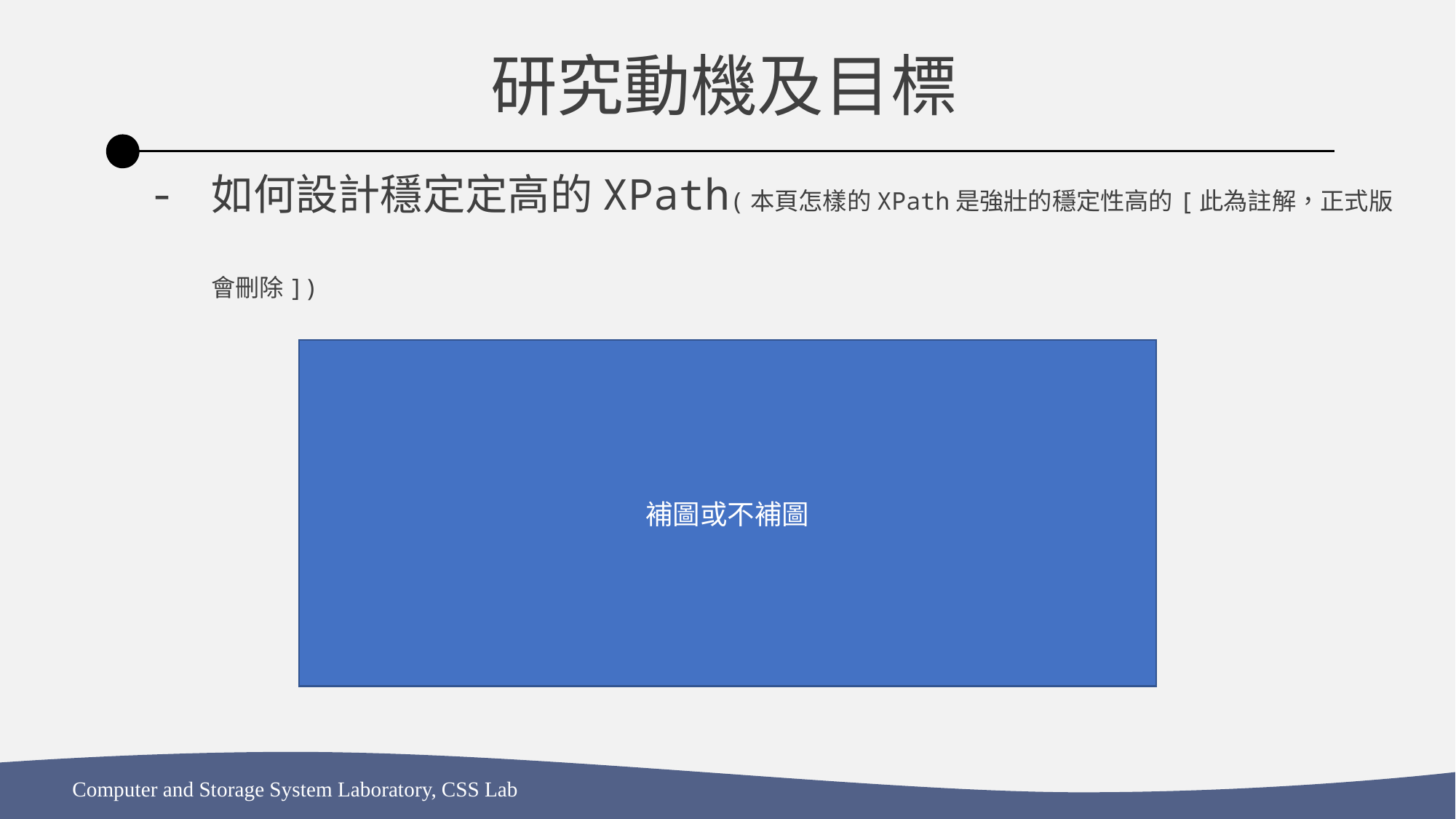

研究動機及目標

如何設計穩定定高的XPath(本頁怎樣的XPath是強壯的穩定性高的[此為註解，正式版會刪除])
補圖或不補圖

Computer and Storage System Laboratory, CSS Lab